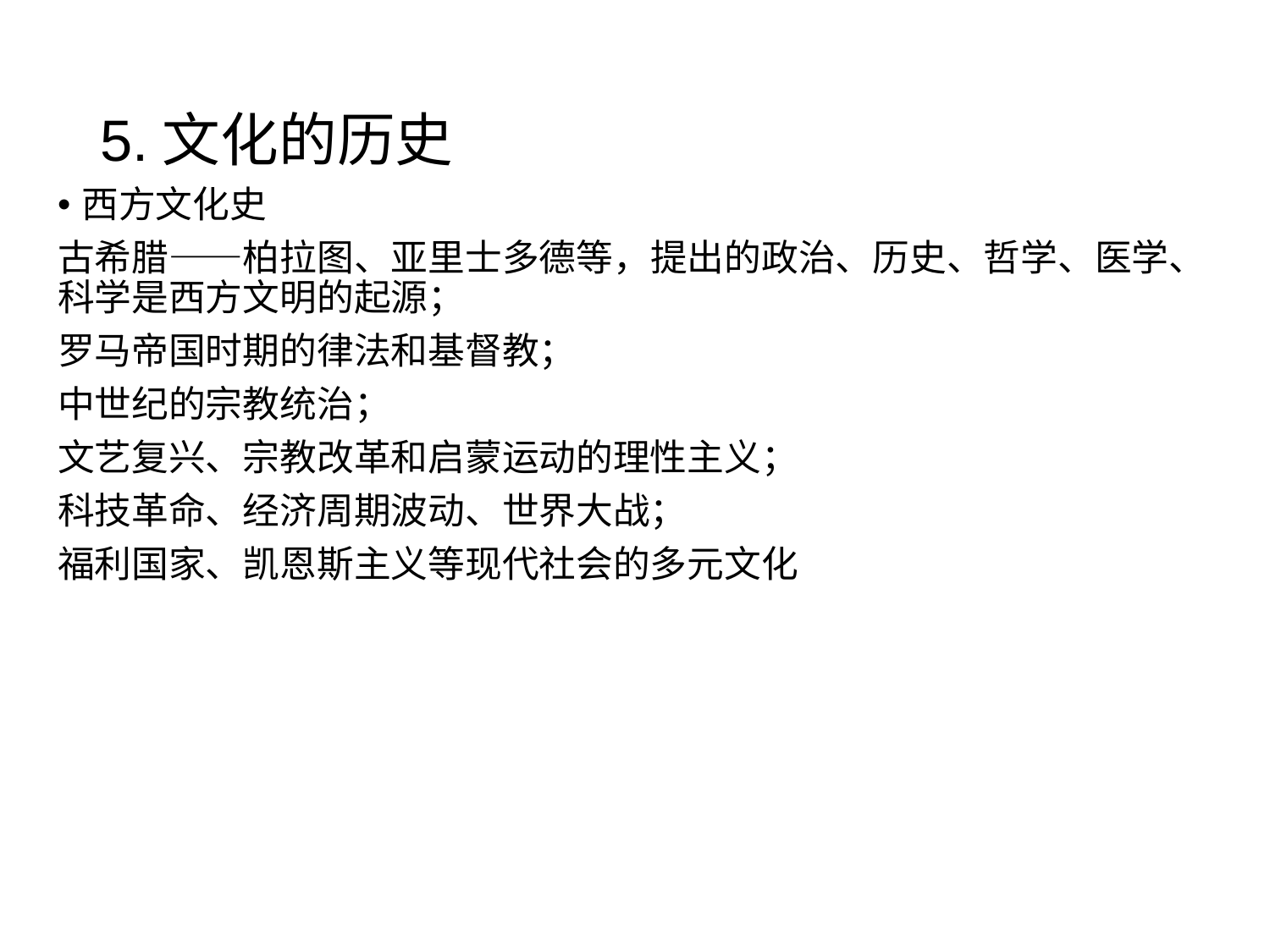

# 5.文化的历史
西方文化史
古希腊——柏拉图、亚里士多德等，提出的政治、历史、哲学、医学、科学是西方文明的起源；
罗马帝国时期的律法和基督教；
中世纪的宗教统治；
文艺复兴、宗教改革和启蒙运动的理性主义；
科技革命、经济周期波动、世界大战；
福利国家、凯恩斯主义等现代社会的多元文化